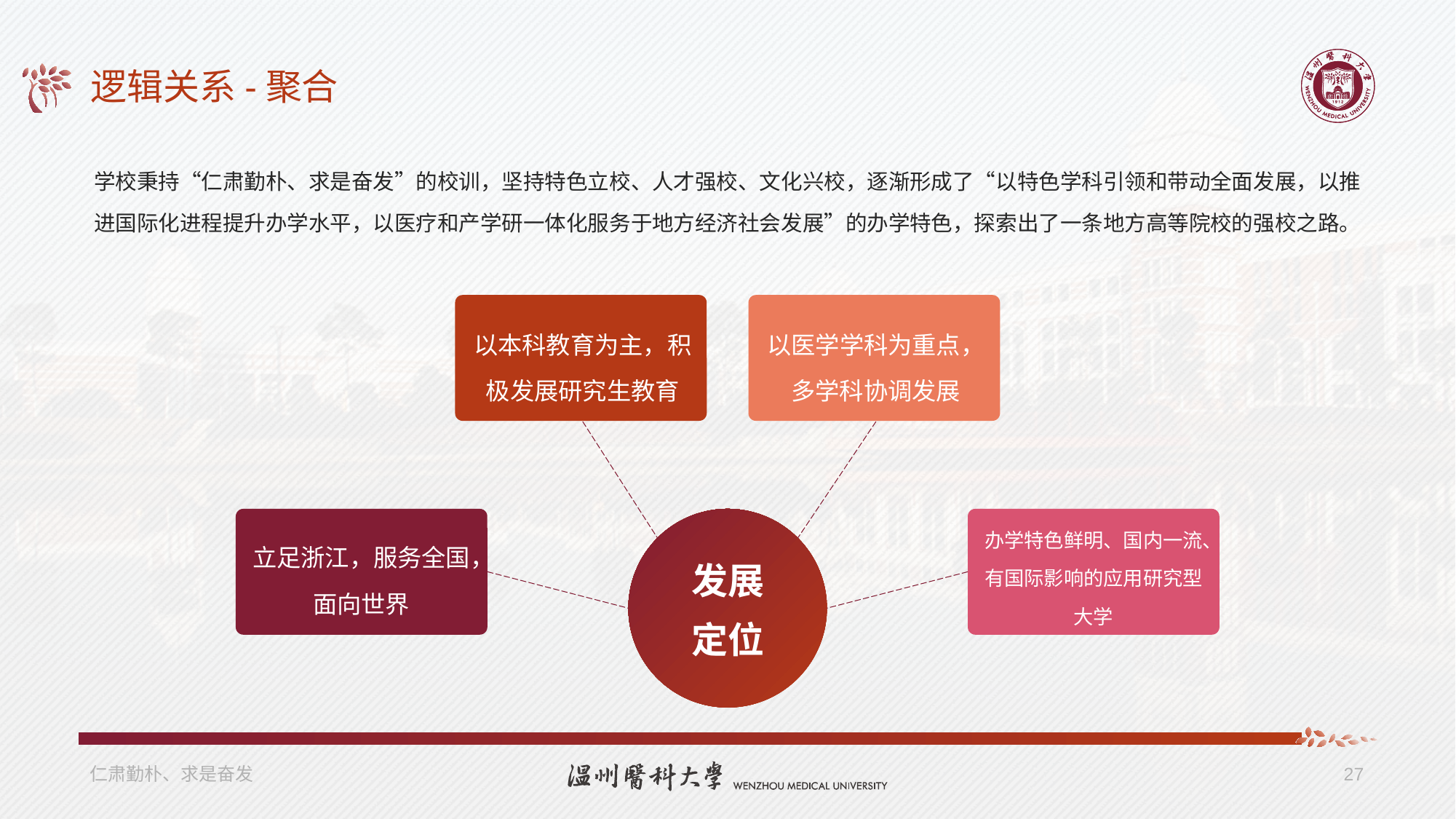

# 逻辑关系-聚合
学校秉持“仁肃勤朴、求是奋发”的校训，坚持特色立校、人才强校、文化兴校，逐渐形成了“以特色学科引领和带动全面发展，以推进国际化进程提升办学水平，以医疗和产学研一体化服务于地方经济社会发展”的办学特色，探索出了一条地方高等院校的强校之路。

以本科教育为主，积极发展研究生教育
以医学学科为重点，多学科协调发展
办学特色鲜明、国内一流、有国际影响的应用研究型大学
立足浙江，服务全国，面向世界

发展
定位
仁肃勤朴、求是奋发
27